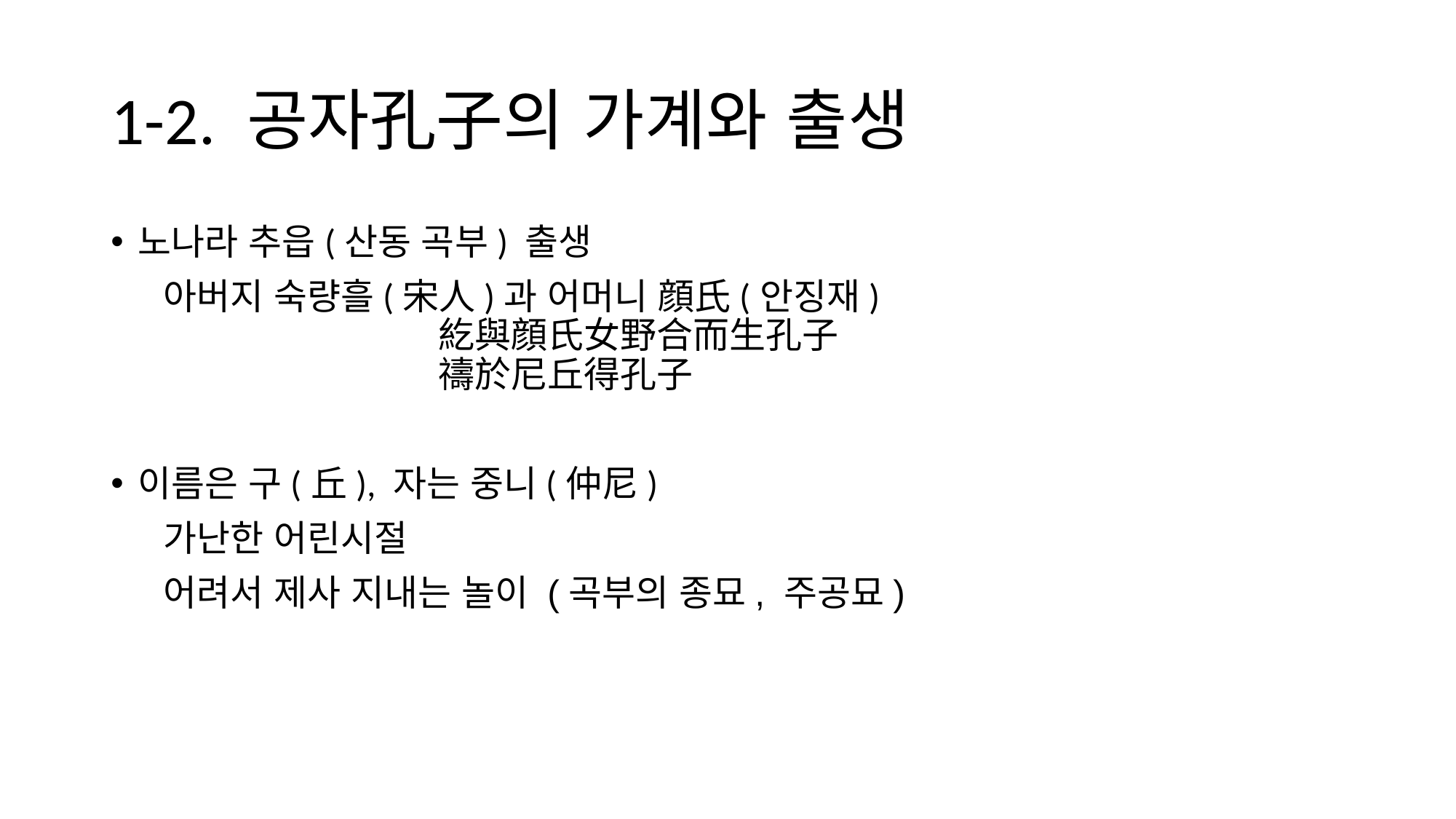

# 1-2. 공자孔子의 가계와 출생
노나라 추읍(산동 곡부) 출생
   아버지 숙량흘(宋人)과 어머니 顔氏(안징재)
	  		紇與顔氏女野合而生孔子
			禱於尼丘得孔子

이름은 구(丘), 자는 중니(仲尼)
   가난한 어린시절
   어려서 제사 지내는 놀이 (곡부의 종묘, 주공묘)